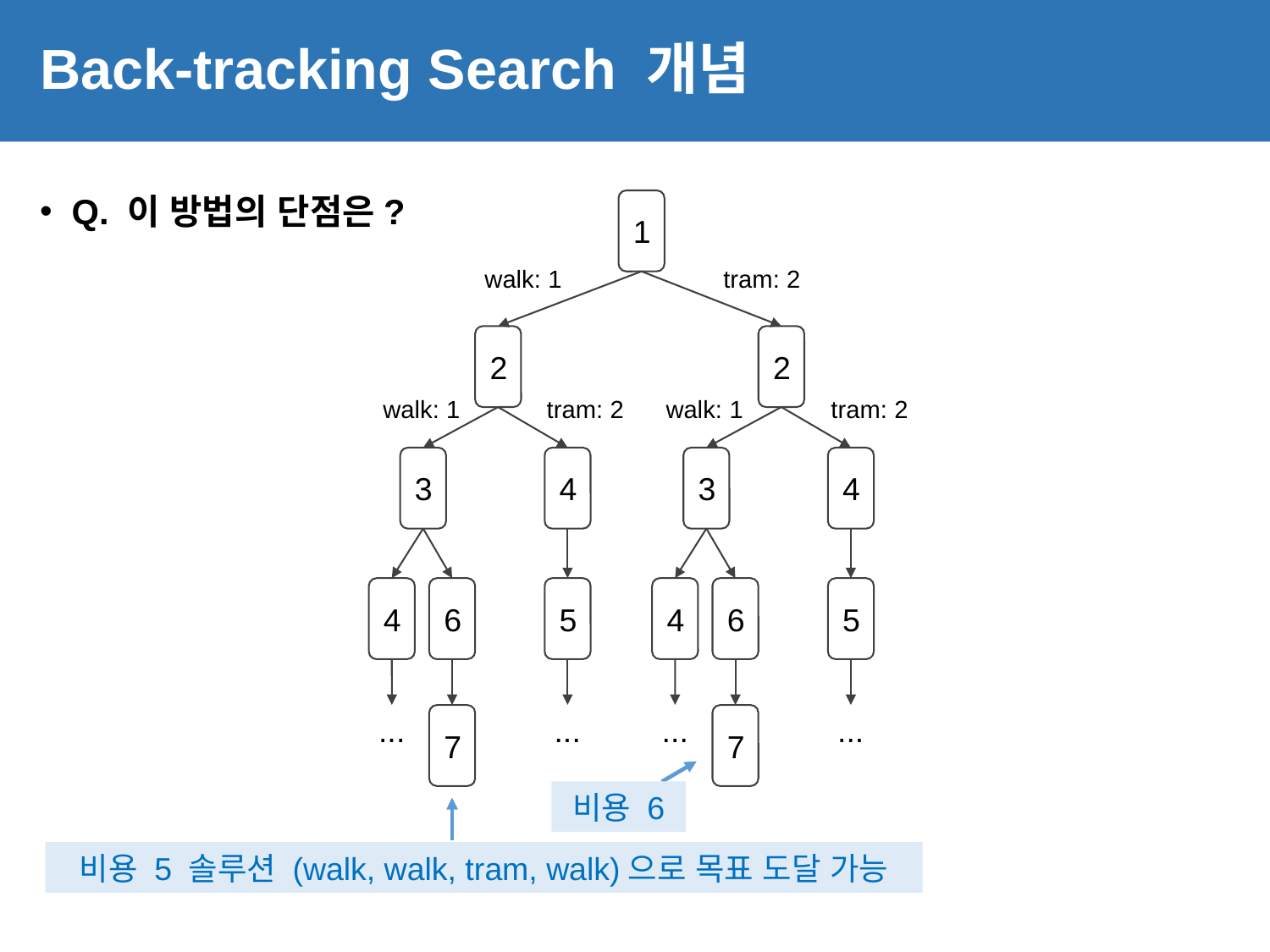

# Back-tracking Search 개념
18
Q. 이 방법의 단점은?
1
walk: 1
tram: 2
2
2
walk: 1
tram: 2
walk: 1
tram: 2
3
4
3
4
4
6
5
4
6
5
...
...
...
...
7
7
비용 6
비용 5 솔루션 (walk, walk, tram, walk)으로 목표 도달 가능